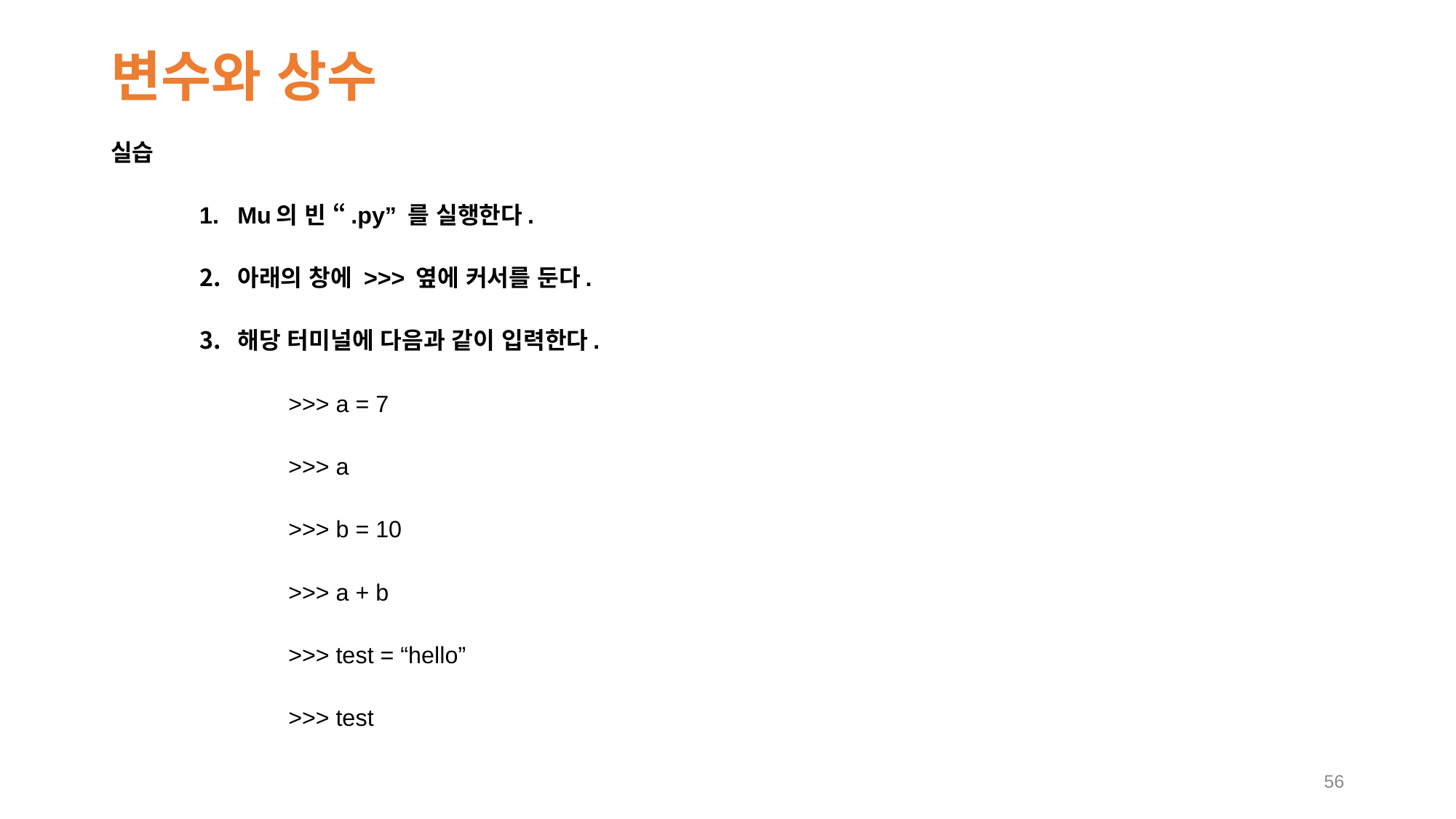

# 변수와 상수
실습
Mu의 빈 “.py” 를 실행한다.
아래의 창에 >>> 옆에 커서를 둔다.
해당 터미널에 다음과 같이 입력한다.
>>> a = 7
>>> a
>>> b = 10
>>> a + b
>>> test = “hello”
>>> test

56